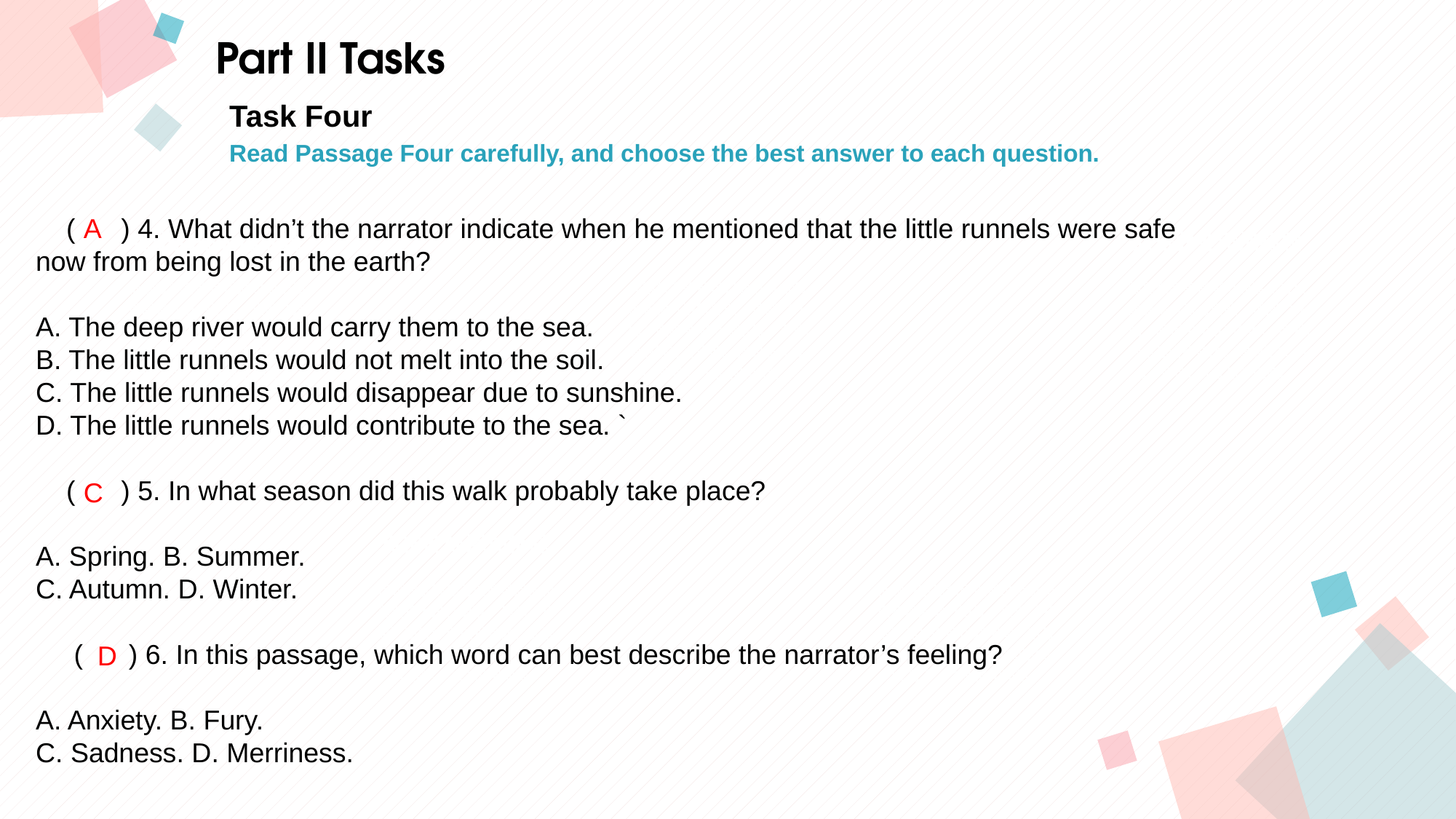

Part II Tasks
Task Four
Read Passage Four carefully, and choose the best answer to each question.
    (      ) 4. What didn’t the narrator indicate when he mentioned that the little runnels were safe
now from being lost in the earth?

A. The deep river would carry them to the sea.
B. The little runnels would not melt into the soil.
C. The little runnels would disappear due to sunshine.
D. The little runnels would contribute to the sea. `

    (      ) 5. In what season did this walk probably take place?

A. Spring. B. Summer.
C. Autumn. D. Winter.

     (      ) 6. In this passage, which word can best describe the narrator’s feeling?

A. Anxiety. B. Fury.
C. Sadness. D. Merriness.
A
点击此处添加标题
点击此处添加标题
标题数字等都可以通过点击和重新输入进行更改，顶部“开始”面板中可以对字体、字号、颜色等进行修改。建议正文8-14号字，1.3倍字间距。
标题数字等都可以通过点击和重新输入进行更改，顶部“开始”面板中可以对字体、字号、颜色等进行修改。建议正文8-14号字，1.3倍字间距。
标题数字等都可以通过点击和重新输入进行更改，顶部“开始”面板中可以对字体、字号、颜色等进行修改。建议正文8-14号字，1.3倍字间距。
C
点击此处添加标题
标题数字等都可以通过点击和重新输入进行更改，顶部“开始”面板中可以对字体、字号、颜色等进行修改。建议正文8-14号字，1.3倍字间距。
标题数字等都可以通过点击和重新输入进行更改，顶部“开始”面板中可以对字体、字号、颜色等进行修改。建议正文8-14号字，1.3倍字间距。
D